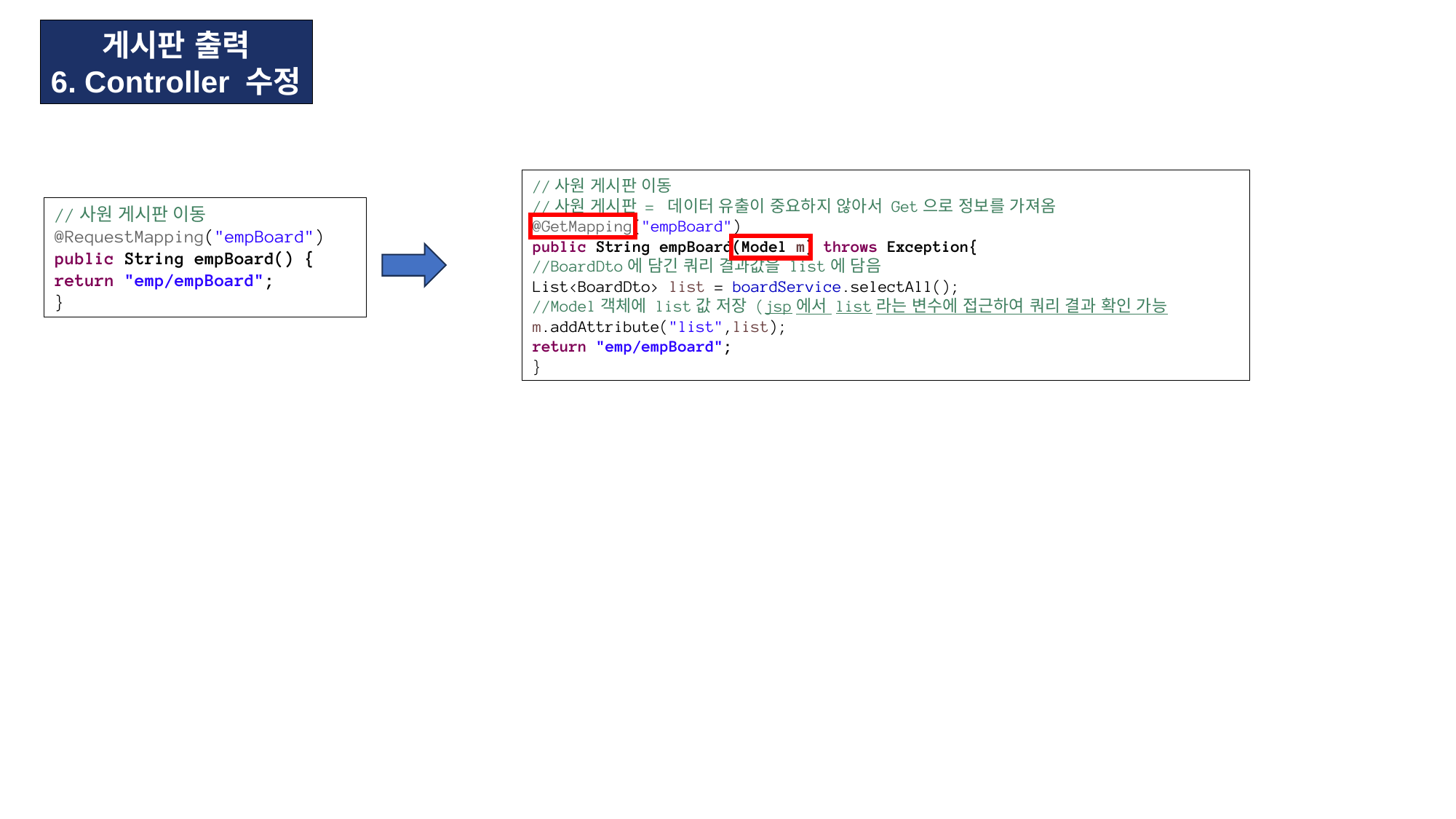

게시판 출력
6. Controller 수정
//사원 게시판 이동
//사원 게시판 = 데이터 유출이 중요하지 않아서 Get으로 정보를 가져옴
@GetMapping("empBoard")
public String empBoard(Model m) throws Exception{
//BoardDto에 담긴 쿼리 결과값을 list에 담음
List<BoardDto> list = boardService.selectAll();
//Model객체에 list값 저장 (jsp에서 list라는 변수에 접근하여 쿼리 결과 확인 가능
m.addAttribute("list",list);
return "emp/empBoard";
}
//사원 게시판 이동
@RequestMapping("empBoard")
public String empBoard() {
return "emp/empBoard";
}